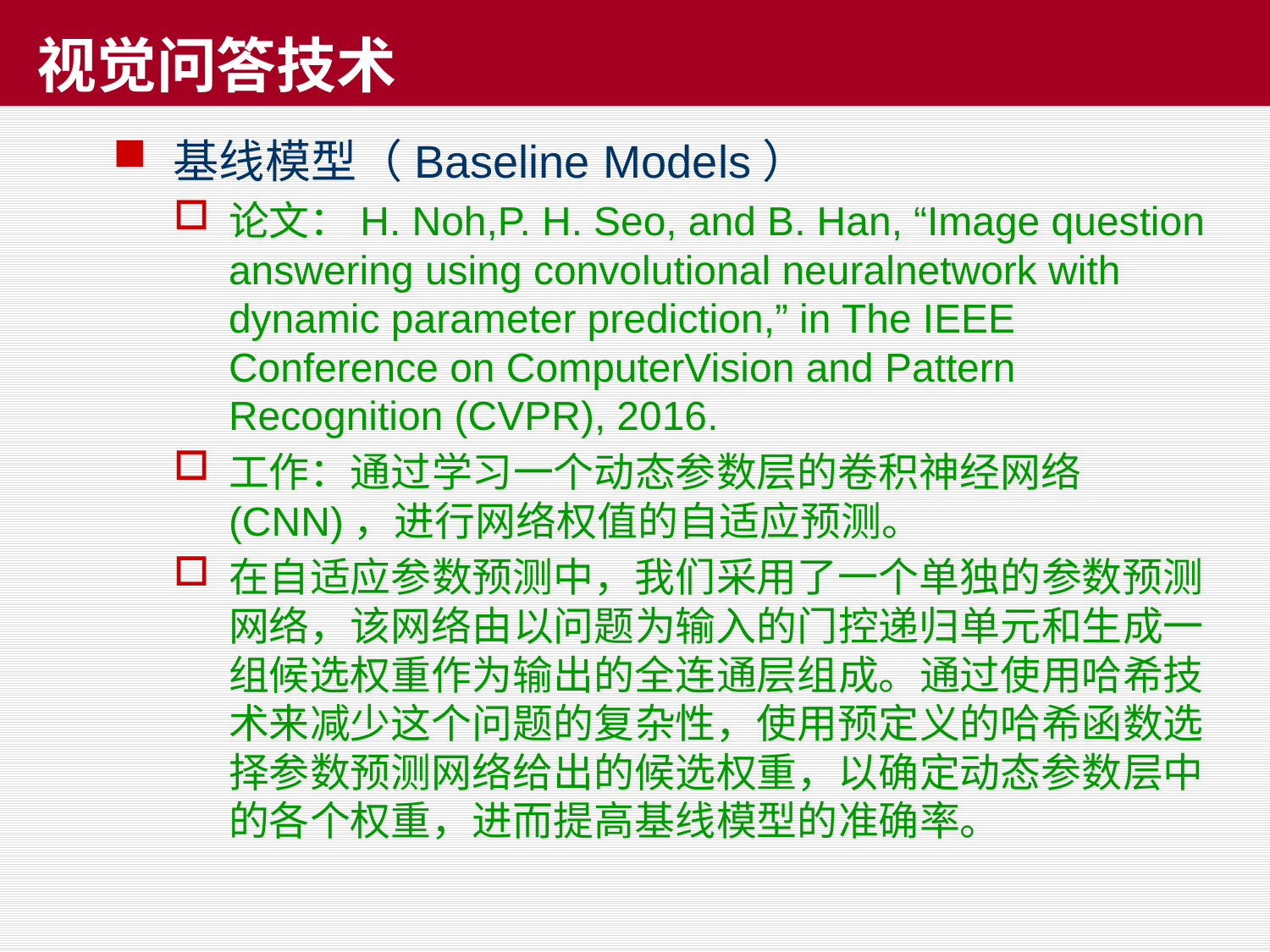

# 视觉问答技术
基线模型（Baseline Models）
论文：H. Noh,P. H. Seo, and B. Han, “Image question answering using convolutional neuralnetwork with dynamic parameter prediction,” in The IEEE Conference on ComputerVision and Pattern Recognition (CVPR), 2016.
工作：通过学习一个动态参数层的卷积神经网络(CNN)，进行网络权值的自适应预测。
在自适应参数预测中，我们采用了一个单独的参数预测网络，该网络由以问题为输入的门控递归单元和生成一组候选权重作为输出的全连通层组成。通过使用哈希技术来减少这个问题的复杂性，使用预定义的哈希函数选择参数预测网络给出的候选权重，以确定动态参数层中的各个权重，进而提高基线模型的准确率。